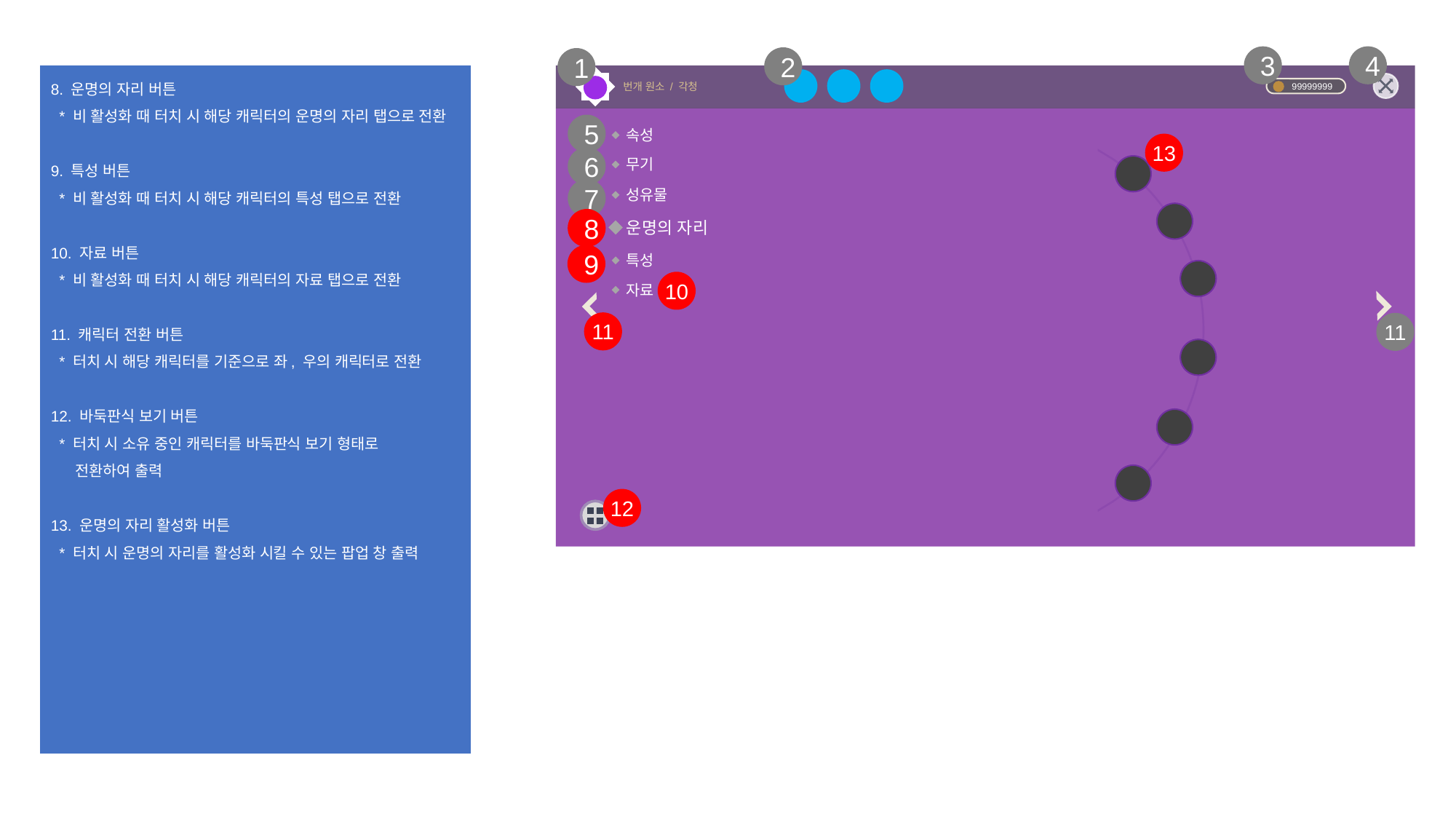

4
3
2
1
8. 운명의 자리 버튼
  * 비 활성화 때 터치 시 해당 캐릭터의 운명의 자리 탭으로 전환

9. 특성 버튼
  * 비 활성화 때 터치 시 해당 캐릭터의 특성 탭으로 전환

10. 자료 버튼
  * 비 활성화 때 터치 시 해당 캐릭터의 자료 탭으로 전환

11. 캐릭터 전환 버튼
  * 터치 시 해당 캐릭터를 기준으로 좌, 우의 캐릭터로 전환

12. 바둑판식 보기 버튼
  * 터치 시 소유 중인 캐릭터를 바둑판식 보기 형태로
     전환하여 출력

13. 운명의 자리 활성화 버튼
  * 터치 시 운명의 자리를 활성화 시킬 수 있는 팝업 창 출력

번개 원소 / 각청

99999999

5
속성

13
6

무기

7
성유물

8
운명의 자리

9
특성

10
자료

11
11

12